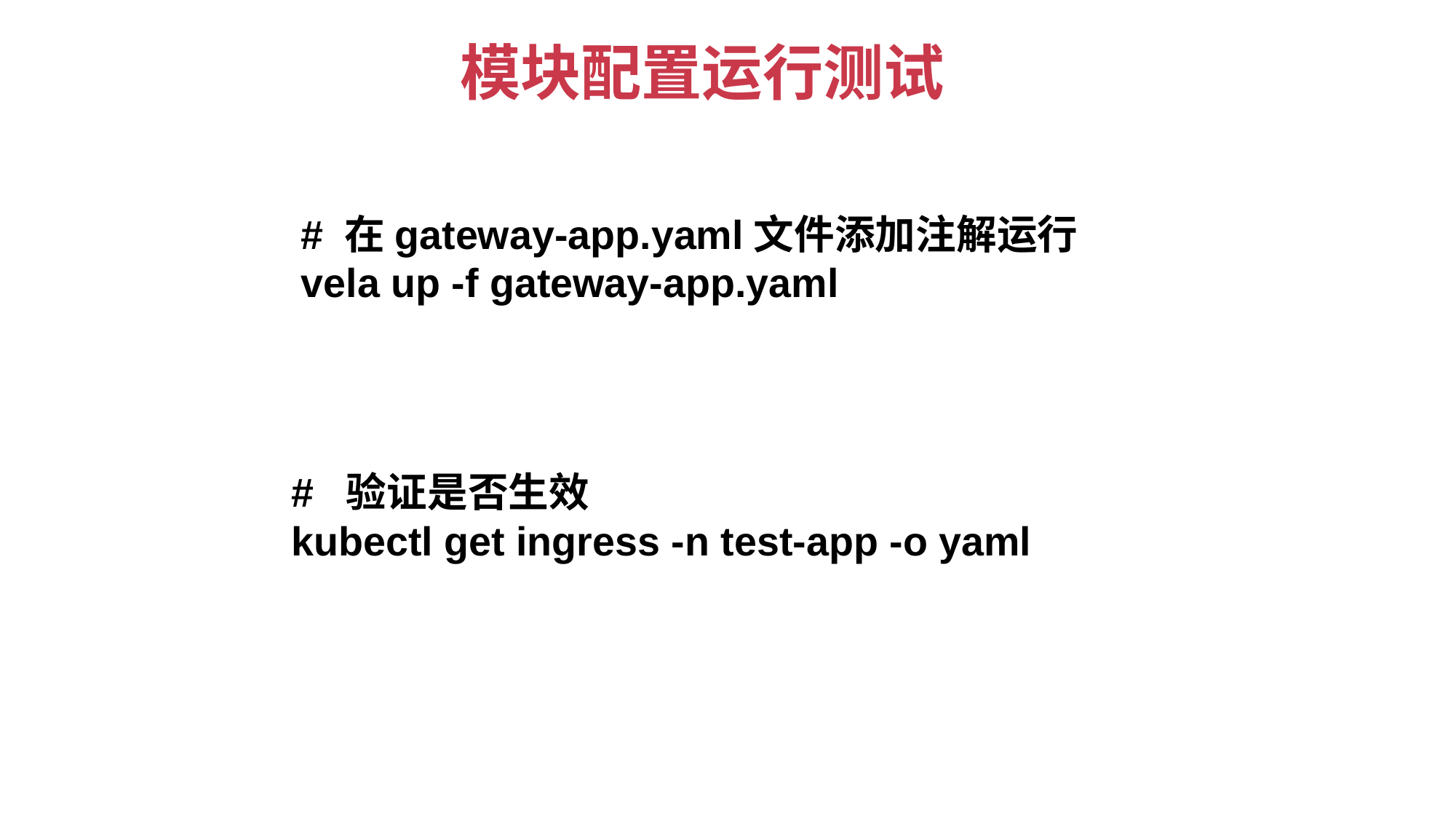

模块配置运行测试

# 在gateway-app.yaml文件添加注解运行
vela up -f gateway-app.yaml

#  验证是否生效
kubectl get ingress -n test-app -o yaml